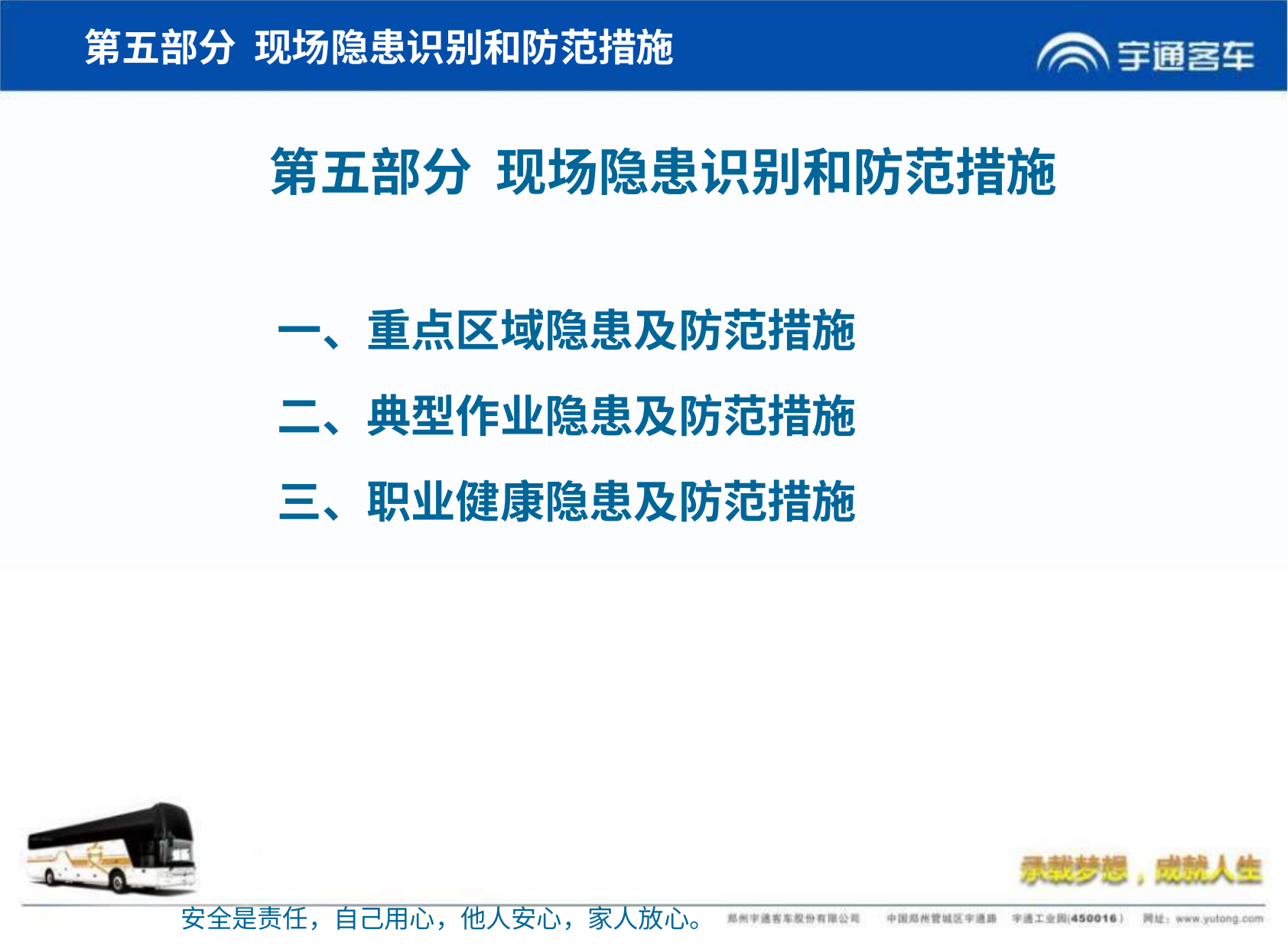

第五部分  现场隐患识别和防范措施
第五部分  现场隐患识别和防范措施
一、重点区域隐患及防范措施
二、典型作业隐患及防范措施
三、职业健康隐患及防范措施